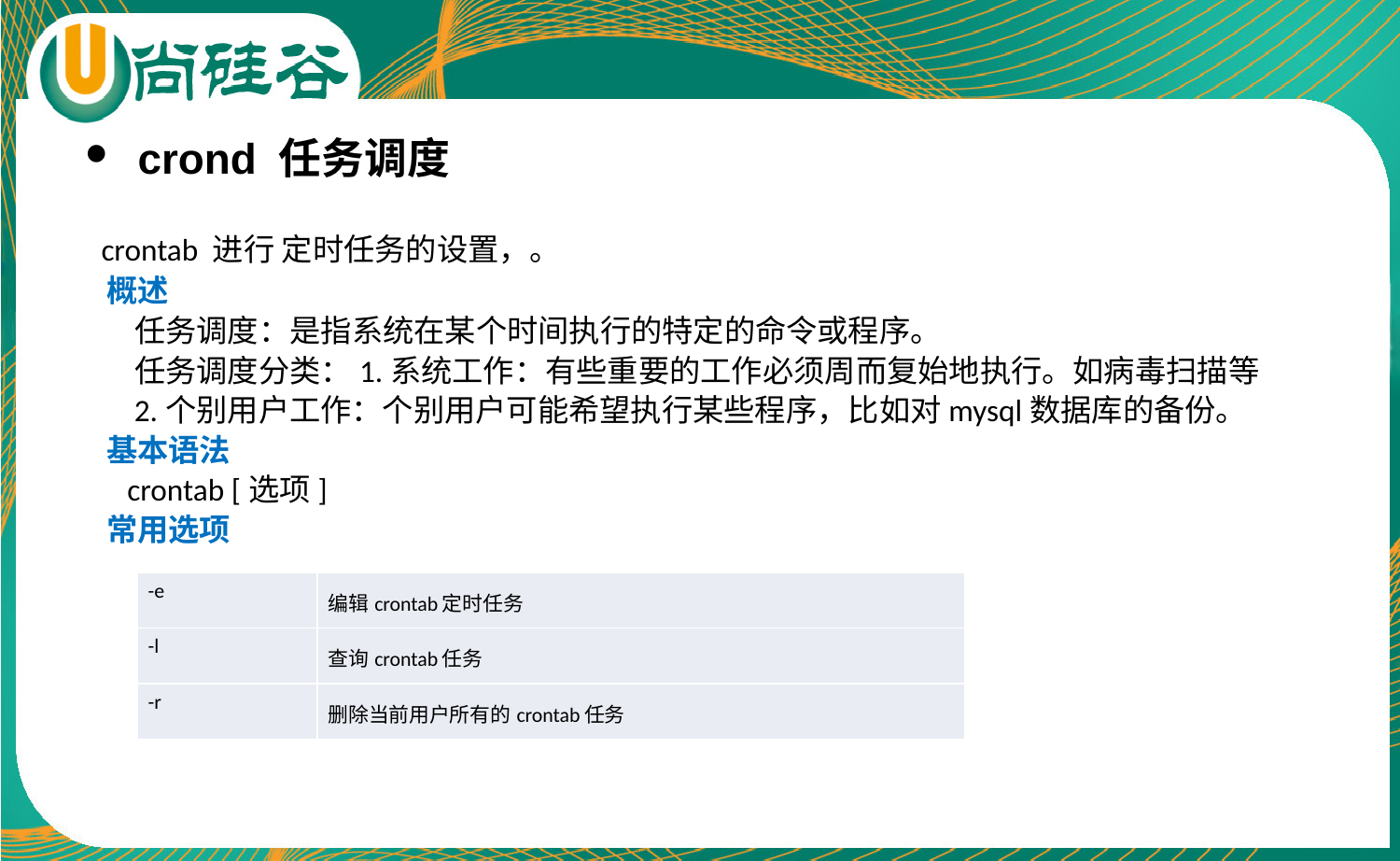

crond 任务调度
  crontab 进行 定时任务的设置，。
  概述
      任务调度：是指系统在某个时间执行的特定的命令或程序。
      任务调度分类：1.系统工作：有些重要的工作必须周而复始地执行。如病毒扫描等
       2.个别用户工作：个别用户可能希望执行某些程序，比如对mysql数据库的备份。
  基本语法
      crontab [选项]
  常用选项

| -e | 编辑crontab定时任务 |
| --- | --- |
| -l | 查询crontab任务 |
| -r | 删除当前用户所有的crontab任务 |